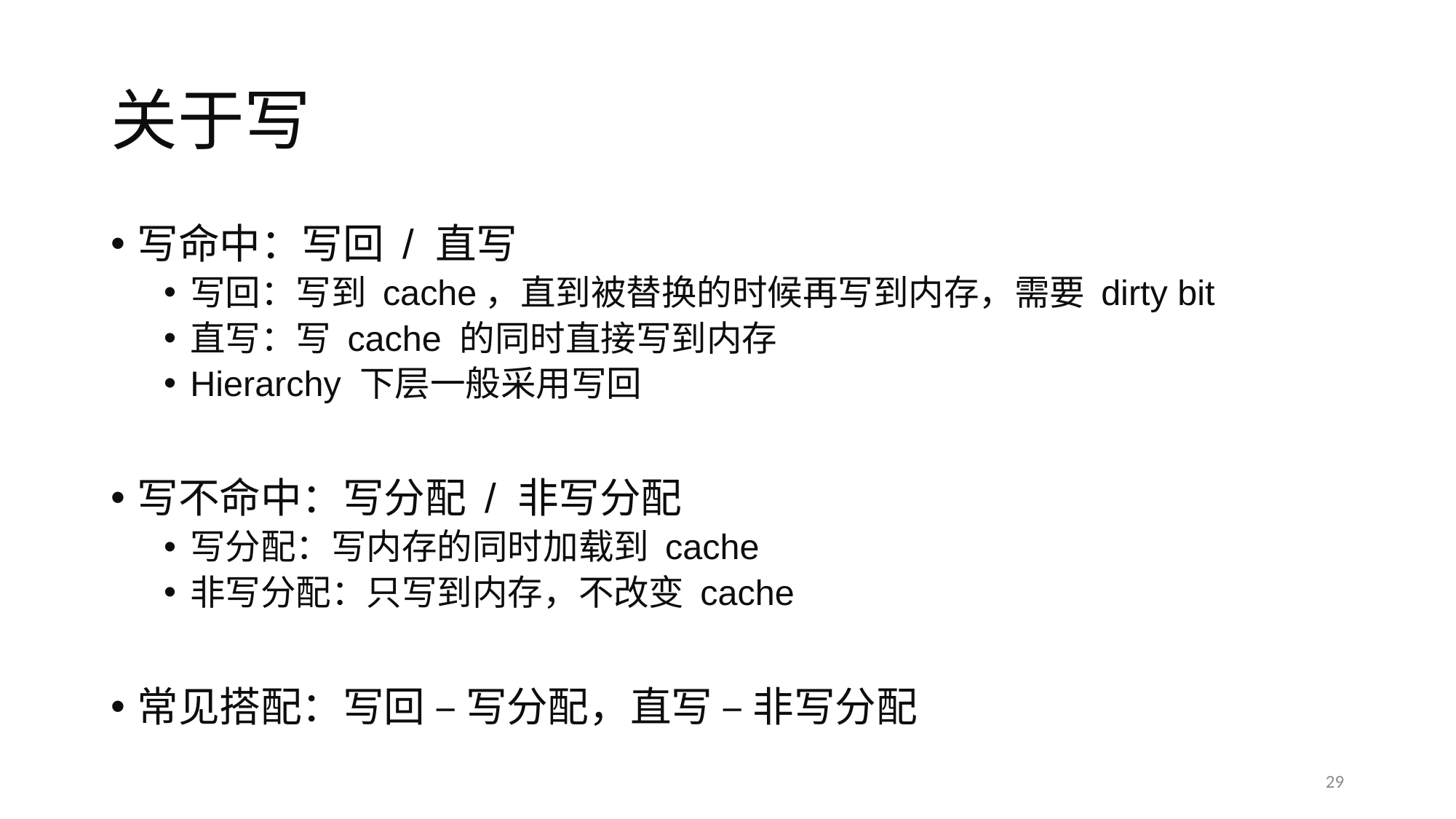

# 关于写
写命中：写回 / 直写
写回：写到 cache，直到被替换的时候再写到内存，需要 dirty bit
直写：写 cache 的同时直接写到内存
Hierarchy 下层一般采用写回

写不命中：写分配 / 非写分配
写分配：写内存的同时加载到 cache
非写分配：只写到内存，不改变 cache

常见搭配：写回 – 写分配，直写 – 非写分配
29